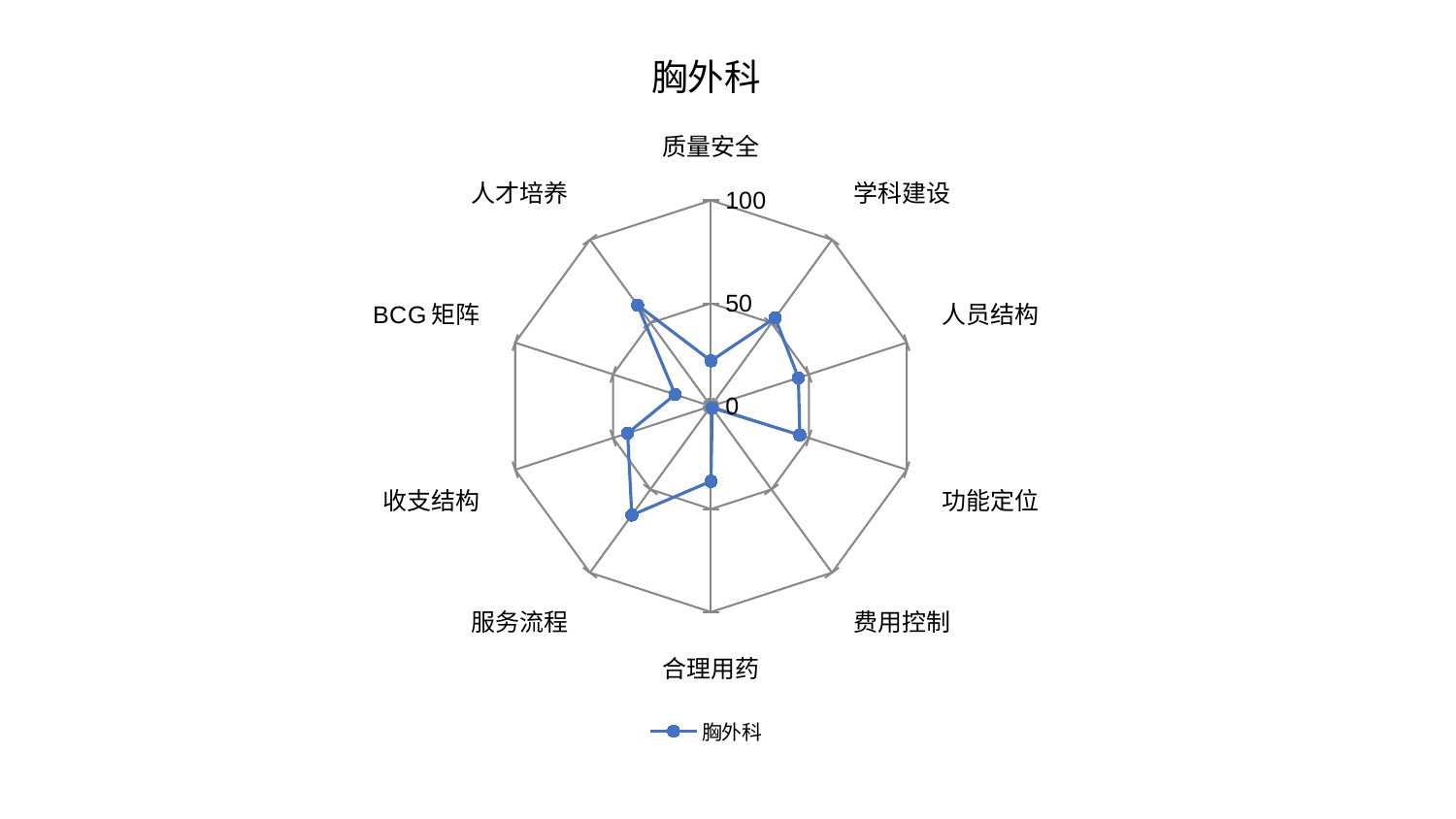

### Chart: 胸外科

| Category | 胸外科 |
|---|---|
| 质量安全 | 22.02988325394931 |
| 学科建设 | 53.05925907822527 |
| 人员结构 | 44.663304248476905 |
| 功能定位 | 45.38032659071407 |
| 费用控制 | 1.046489410331743 |
| 合理用药 | 36.49033440521922 |
| 服务流程 | 65.42760809415562 |
| 收支结构 | 42.574463530428254 |
| BCG矩阵 | 18.313543353299973 |
| 人才培养 | 60.70433348560812 |
119